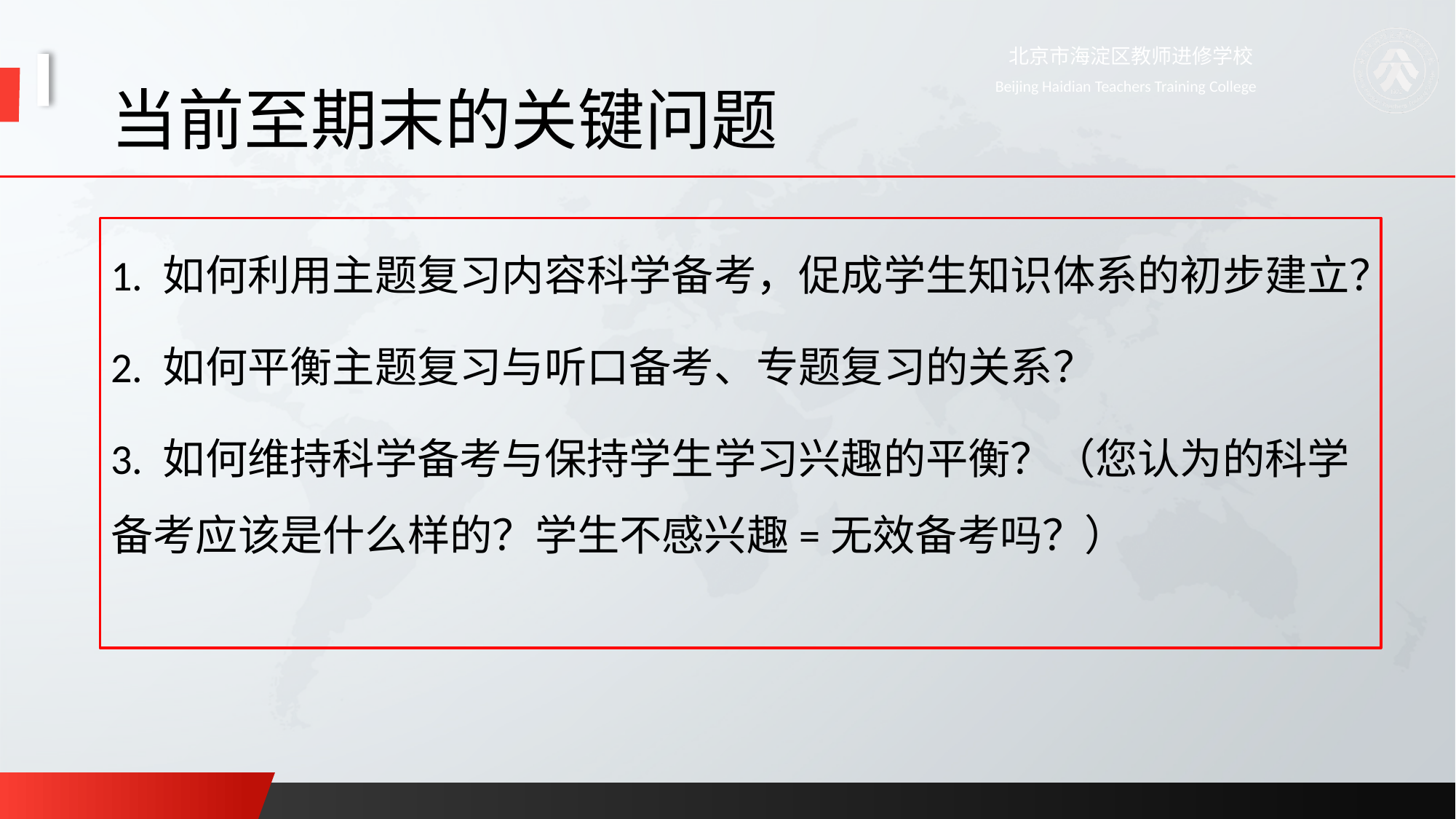

# 当前至期末的关键问题
1. 如何利用主题复习内容科学备考，促成学生知识体系的初步建立？
2. 如何平衡主题复习与听口备考、专题复习的关系？
3. 如何维持科学备考与保持学生学习兴趣的平衡？（您认为的科学备考应该是什么样的？学生不感兴趣=无效备考吗？）